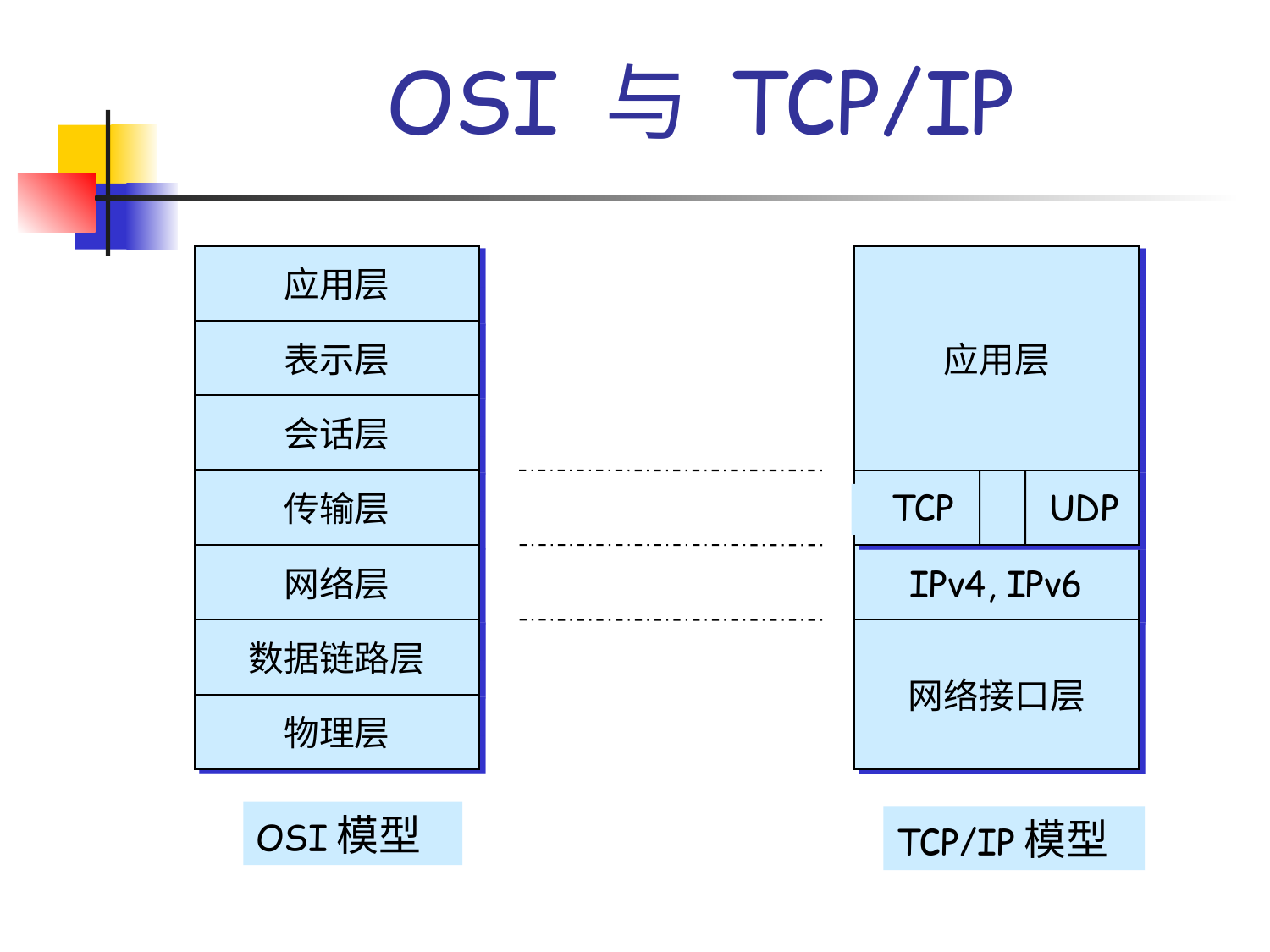

# OSI 与 TCP/IP
应用层
应用层
表示层
会话层
传输层

TCP
UDP

网络层

IPv4, IPv6
数据链路层

网络接口层
物理层
OSI模型
TCP/IP模型